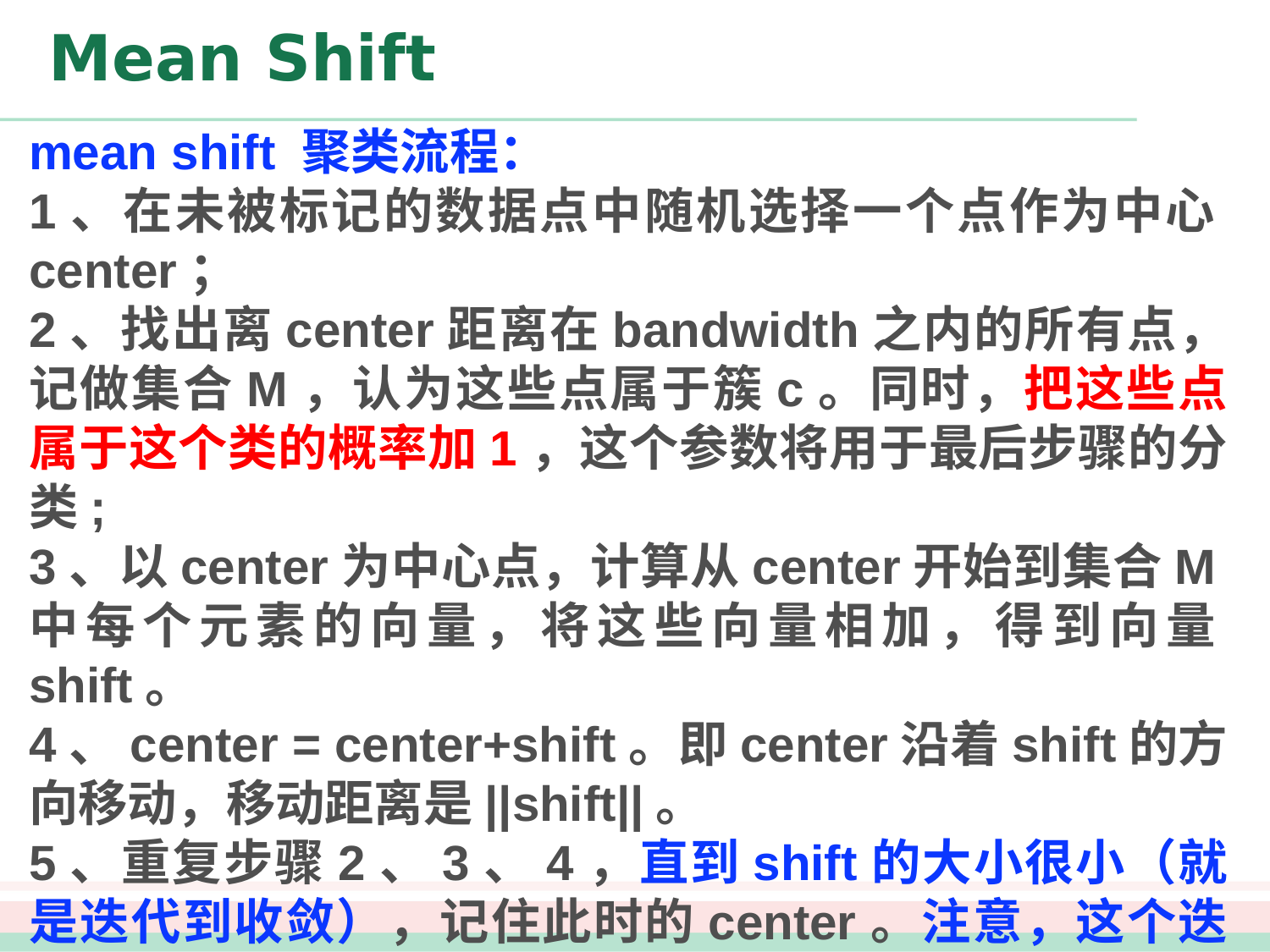

# Mean Shift
mean shift 聚类流程：
1、在未被标记的数据点中随机选择一个点作为中心center；
2、找出离center距离在bandwidth之内的所有点，记做集合M，认为这些点属于簇c。同时，把这些点属于这个类的概率加1，这个参数将用于最后步骤的分类;
3、以center为中心点，计算从center开始到集合M中每个元素的向量，将这些向量相加，得到向量shift。
4、center = center+shift。即center沿着shift的方向移动，移动距离是||shift||。
5、重复步骤2、3、4，直到shift的大小很小（就是迭代到收敛），记住此时的center。注意，这个迭代过程中遇到的点都应该归类到簇c。